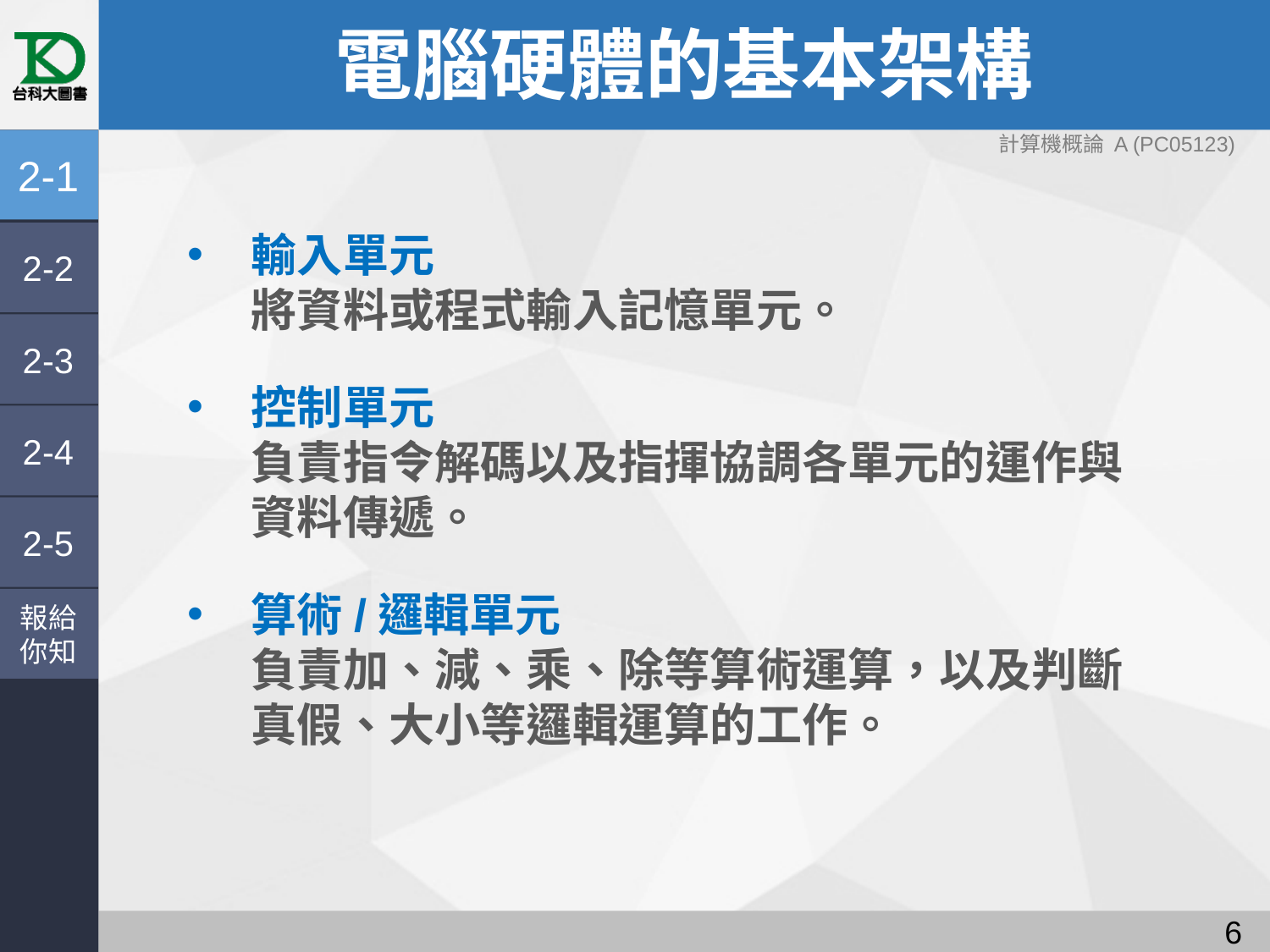

# 電腦硬體的基本架構
計算機概論 A (PC05123)
2-1
輸入單元
將資料或程式輸入記憶單元。
控制單元
負責指令解碼以及指揮協調各單元的運作與資料傳遞。
算術/邏輯單元
負責加、減、乘、除等算術運算，以及判斷真假、大小等邏輯運算的工作。
2-2
2-3
2-4
2-5
報給
你知
6